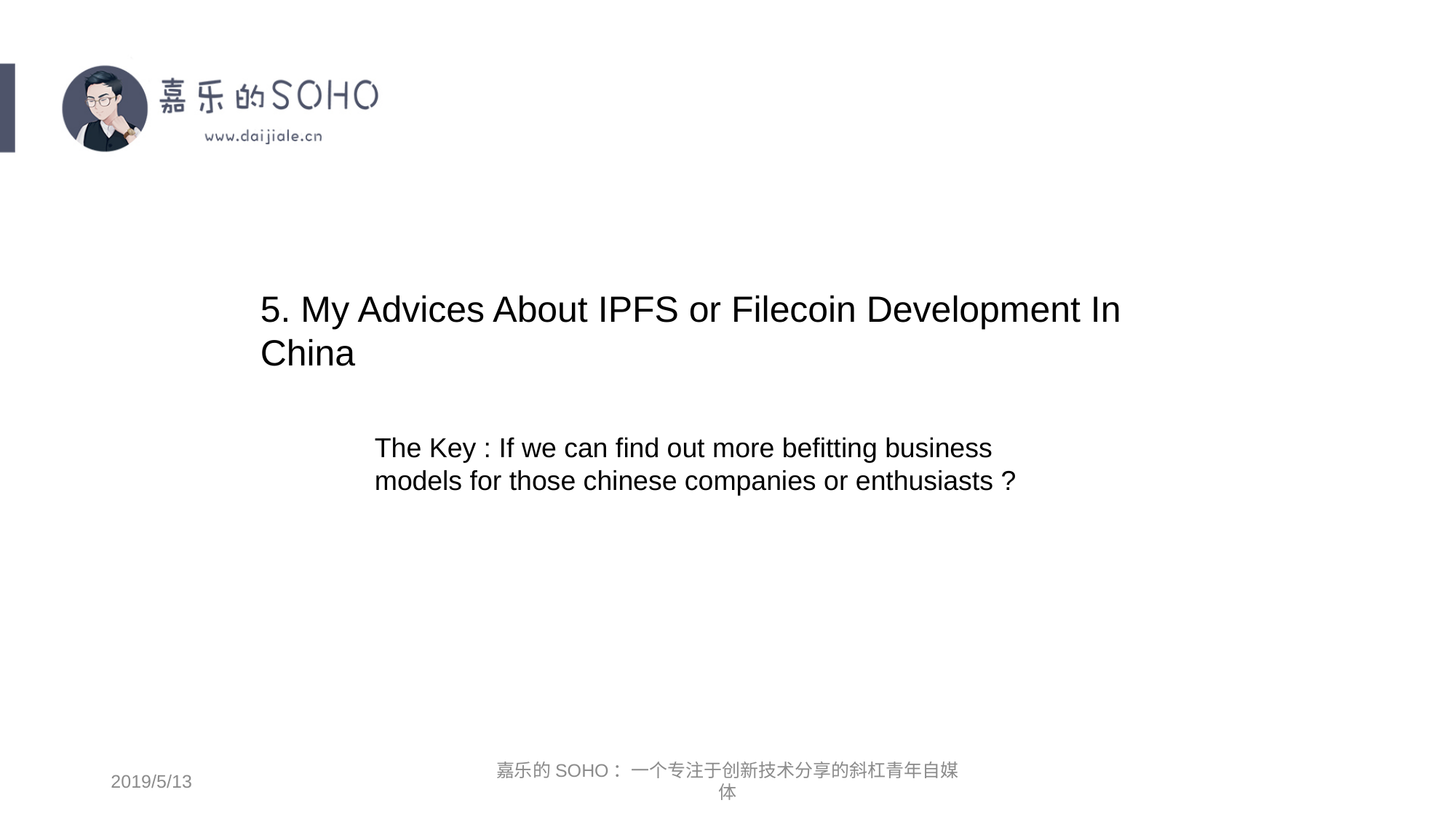

5. My Advices About IPFS or Filecoin Development In China

The Key : If we can find out more befitting business models for those chinese companies or enthusiasts ?

2019/5/13
嘉乐的SOHO：一个专注于创新技术分享的斜杠青年自媒体